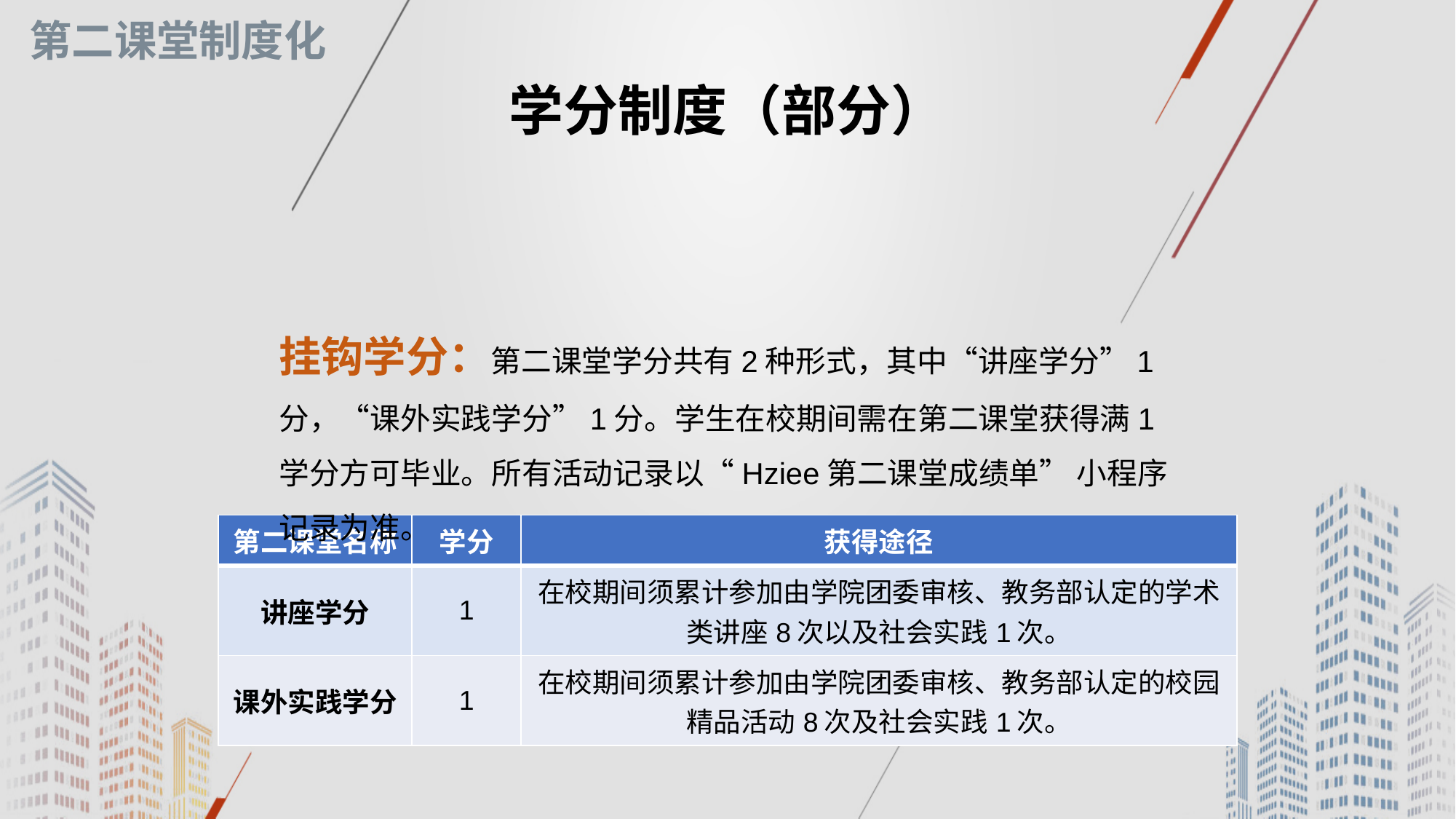

第二课堂制度化
学分制度（部分）
挂钩学分：第二课堂学分共有2种形式，其中“讲座学分”1分，“课外实践学分”1分。学生在校期间需在第二课堂获得满1学分方可毕业。所有活动记录以“Hziee第二课堂成绩单” 小程序记录为准。
| 第二课堂名称 | 学分 | 获得途径 |
| --- | --- | --- |
| 讲座学分 | 1 | 在校期间须累计参加由学院团委审核、教务部认定的学术类讲座8次以及社会实践1次。 |
| 课外实践学分 | 1 | 在校期间须累计参加由学院团委审核、教务部认定的校园精品活动8次及社会实践1次。 |